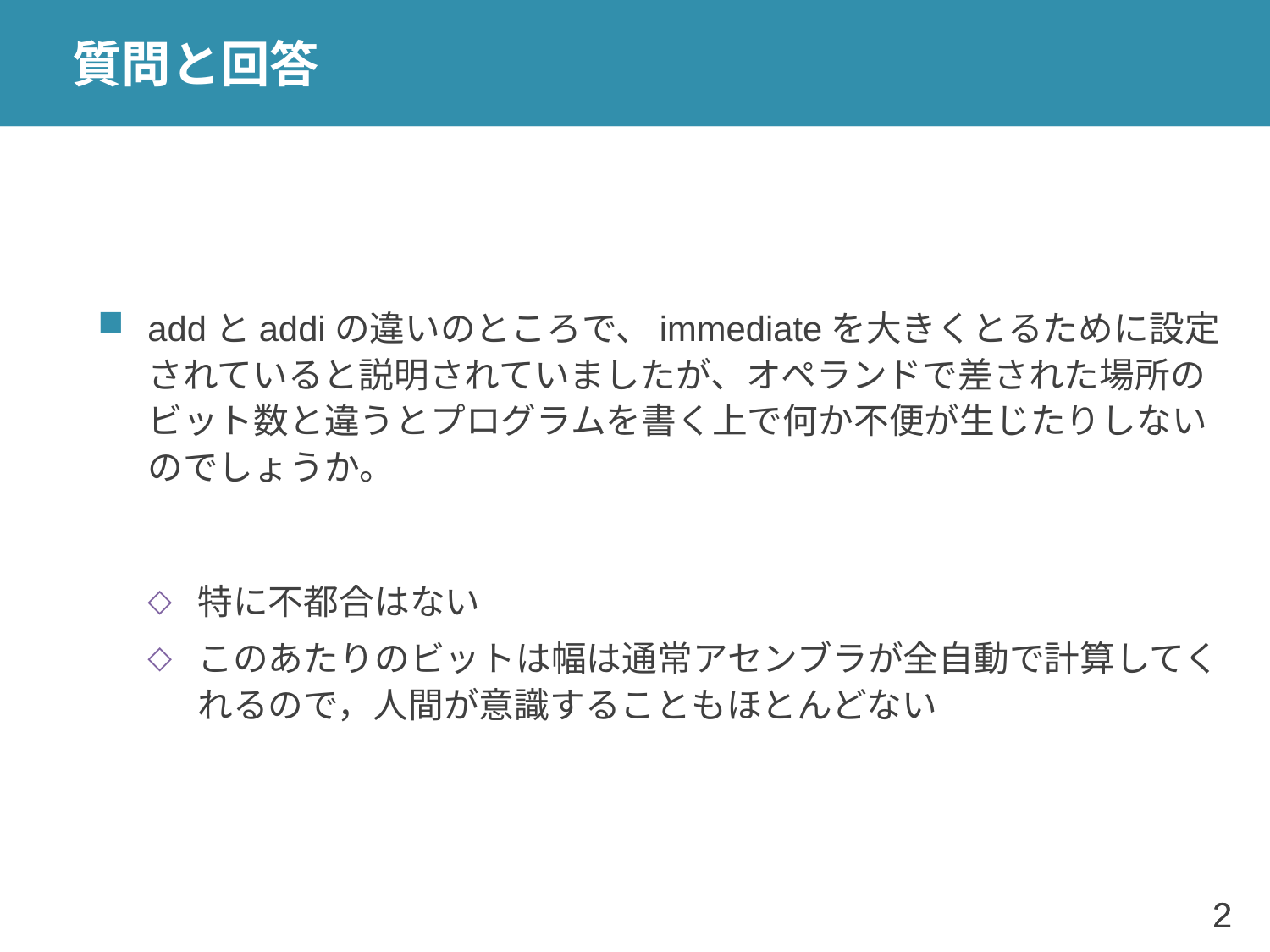

# 質問と回答
addとaddiの違いのところで、immediateを大きくとるために設定されていると説明されていましたが、オペランドで差された場所のビット数と違うとプログラムを書く上で何か不便が生じたりしないのでしょうか。

特に不都合はない
このあたりのビットは幅は通常アセンブラが全自動で計算してくれるので，人間が意識することもほとんどない